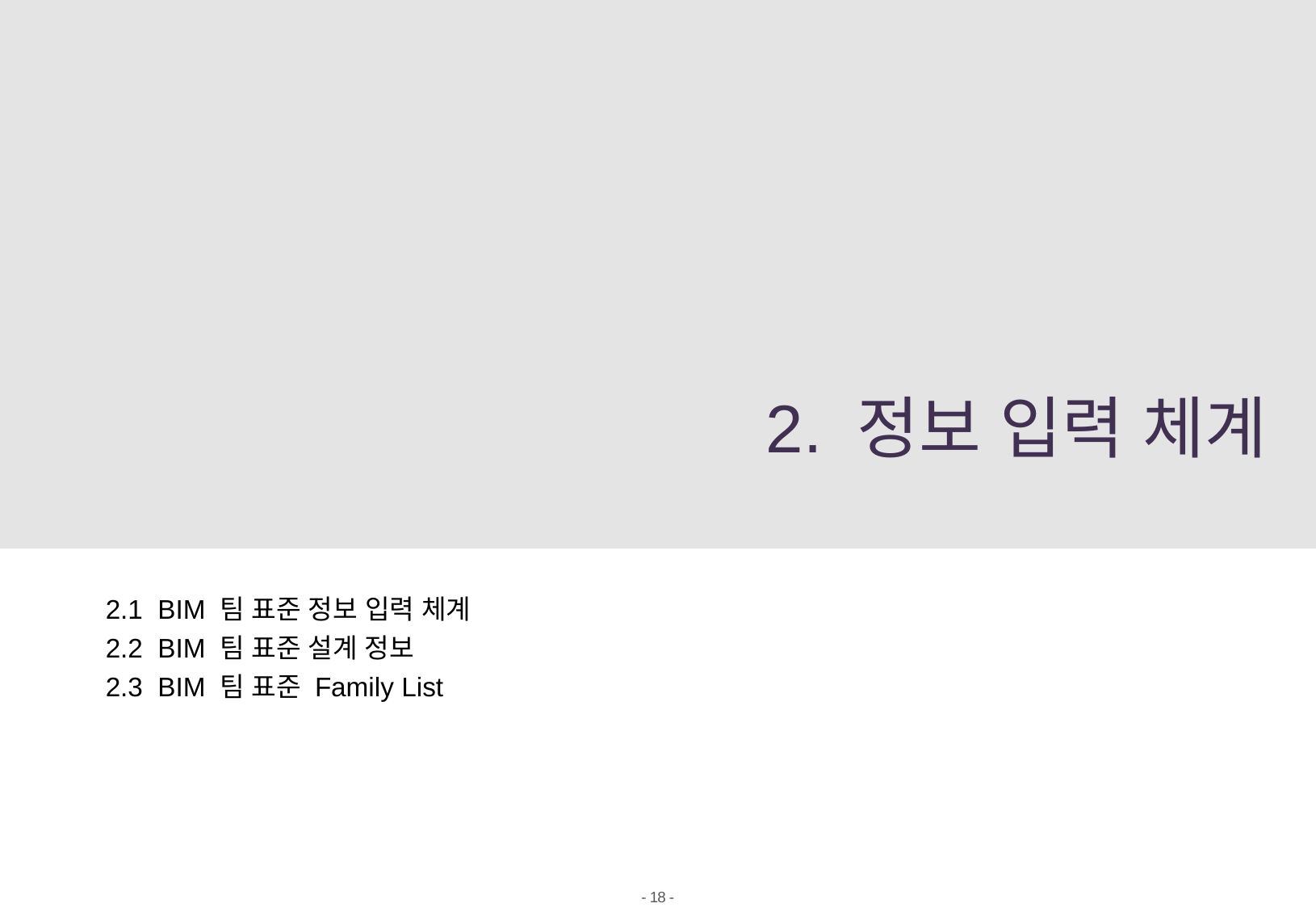

2. 정보 입력 체계
2.1  BIM 팀 표준 정보 입력 체계
2.2  BIM 팀 표준 설계 정보
2.3  BIM 팀 표준 Family List